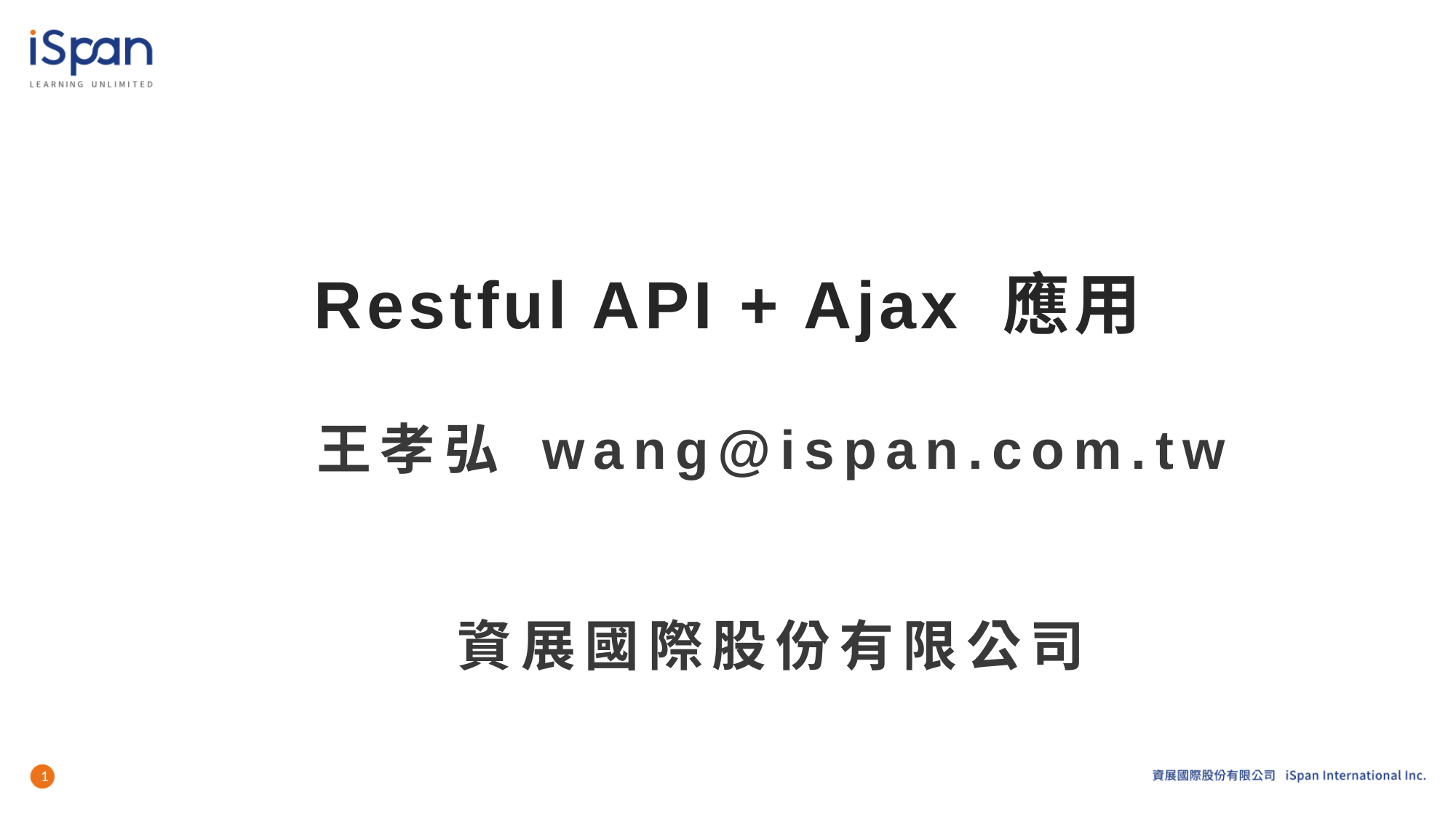

# Restful API + Ajax 應用
王孝弘 wang@ispan.com.tw

資展國際股份有限公司

1